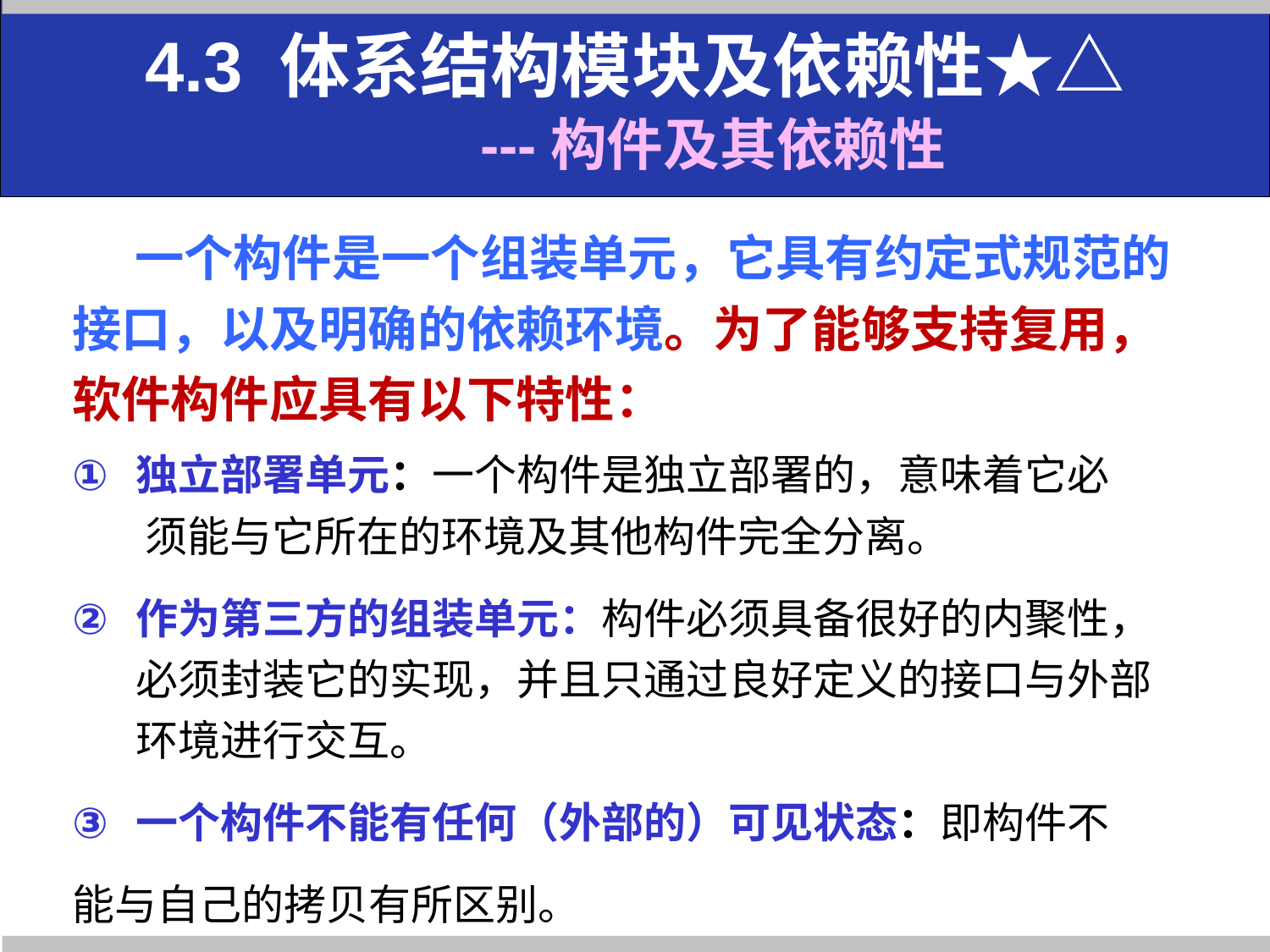

4.3 体系结构模块及依赖性★△
          ---构件及其依赖性
一个构件是一个组装单元，它具有约定式规范的接口，以及明确的依赖环境。为了能够支持复用，软件构件应具有以下特性：
独立部署单元：一个构件是独立部署的，意味着它必         须能与它所在的环境及其他构件完全分离。
作为第三方的组装单元：构件必须具备很好的内聚性，必须封装它的实现，并且只通过良好定义的接口与外部环境进行交互。
一个构件不能有任何（外部的）可见状态：即构件不
能与自己的拷贝有所区别。

565